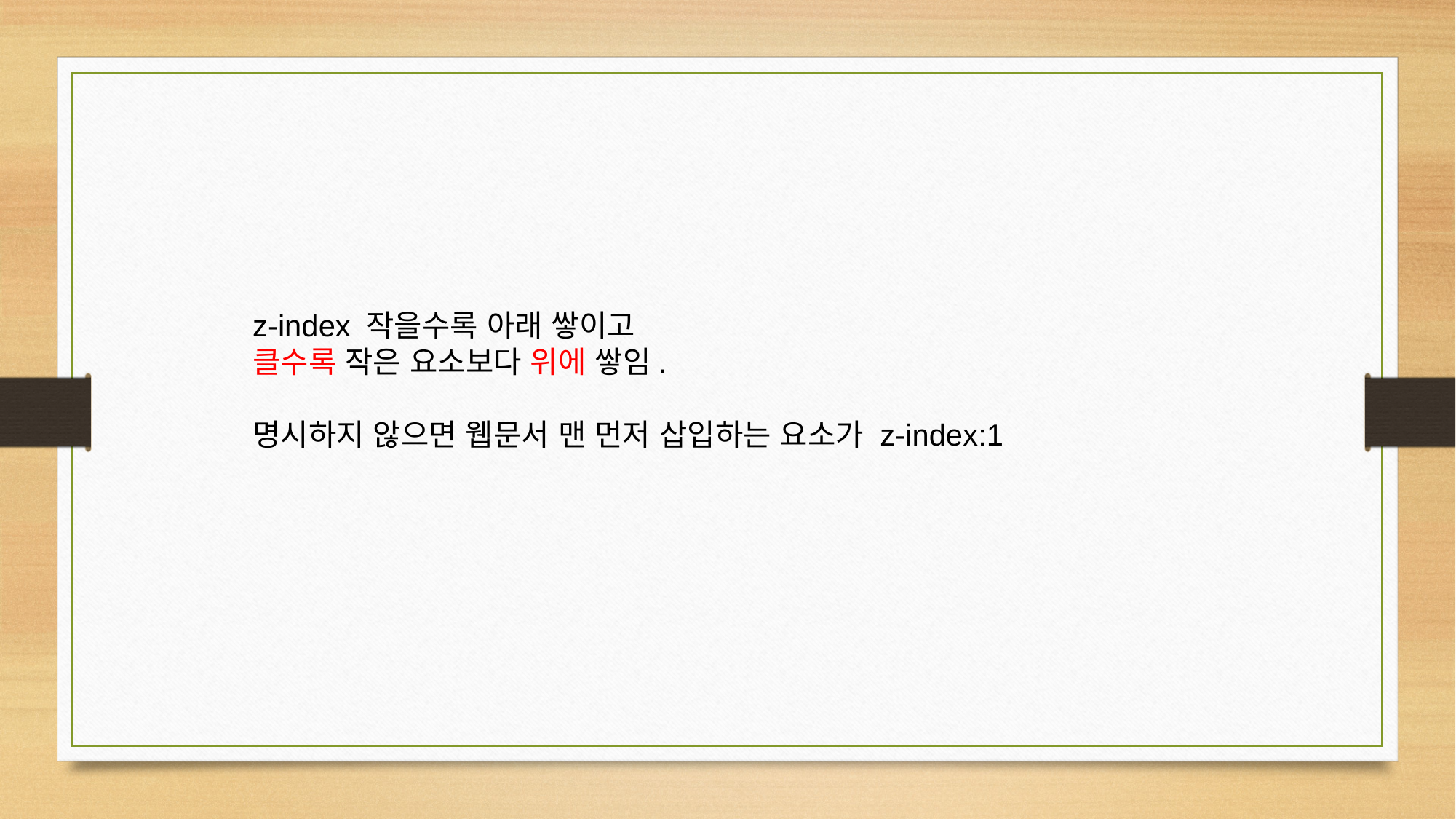

z-index 작을수록 아래 쌓이고
클수록 작은 요소보다 위에 쌓임.

명시하지 않으면 웹문서 맨 먼저 삽입하는 요소가 z-index:1